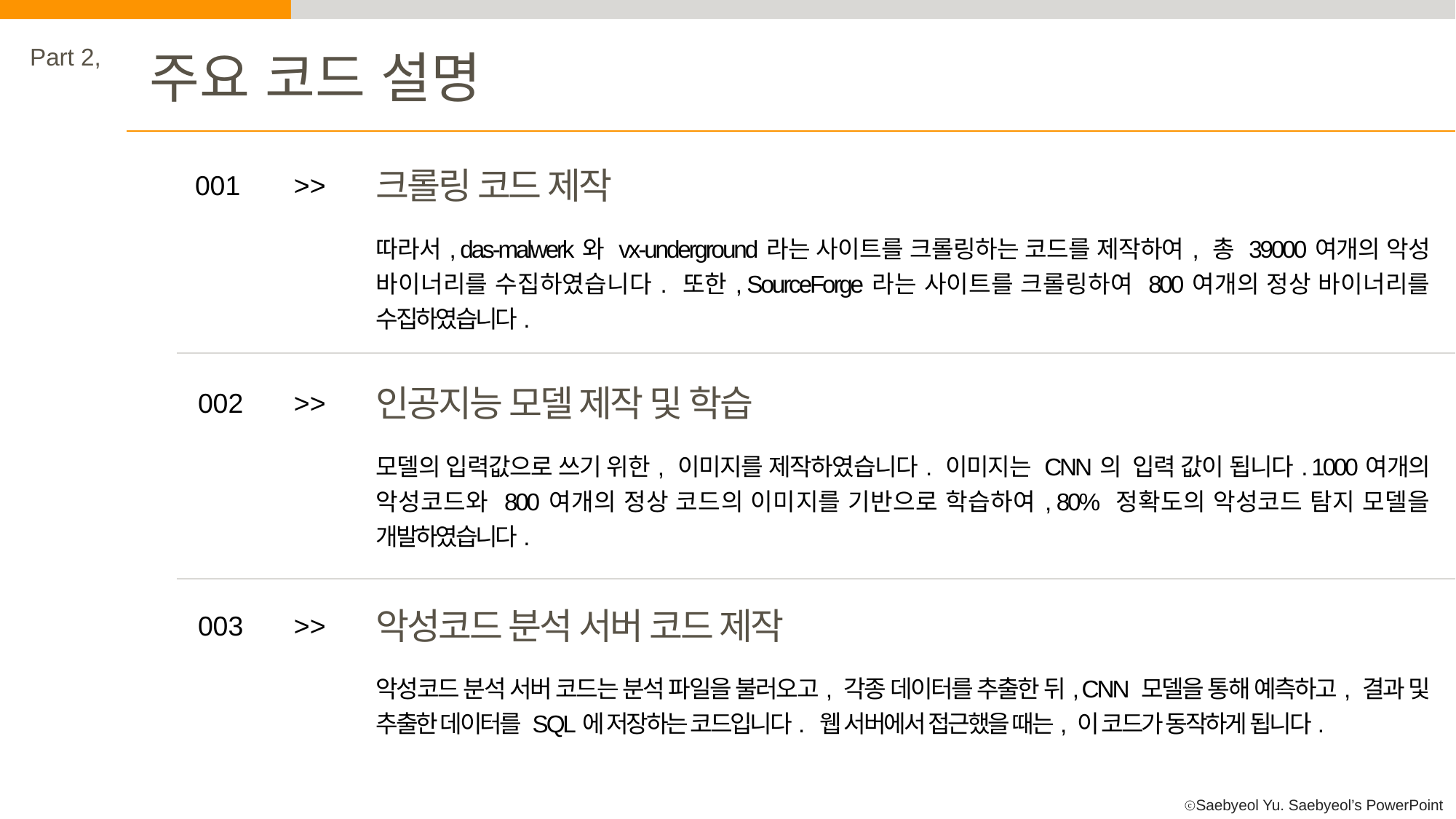

Part 2,
주요 코드 설명
크롤링 코드 제작
001
>>
따라서, das-malwerk와 vx-underground라는 사이트를 크롤링하는 코드를 제작하여, 총 39000여개의 악성 바이너리를 수집하였습니다. 또한, SourceForge라는 사이트를 크롤링하여 800여개의 정상 바이너리를 수집하였습니다.
인공지능 모델 제작 및 학습
002
>>
모델의 입력값으로 쓰기 위한, 이미지를 제작하였습니다. 이미지는 CNN의  입력 값이 됩니다. 1000여개의 악성코드와 800여개의 정상 코드의 이미지를 기반으로 학습하여, 80% 정확도의 악성코드 탐지 모델을 개발하였습니다.
악성코드 분석 서버 코드 제작
003
>>
악성코드 분석 서버 코드는 분석 파일을 불러오고, 각종 데이터를 추출한 뒤, CNN 모델을 통해 예측하고, 결과 및 추출한 데이터를 SQL에 저장하는 코드입니다.  웹 서버에서 접근했을 때는, 이 코드가 동작하게 됩니다.